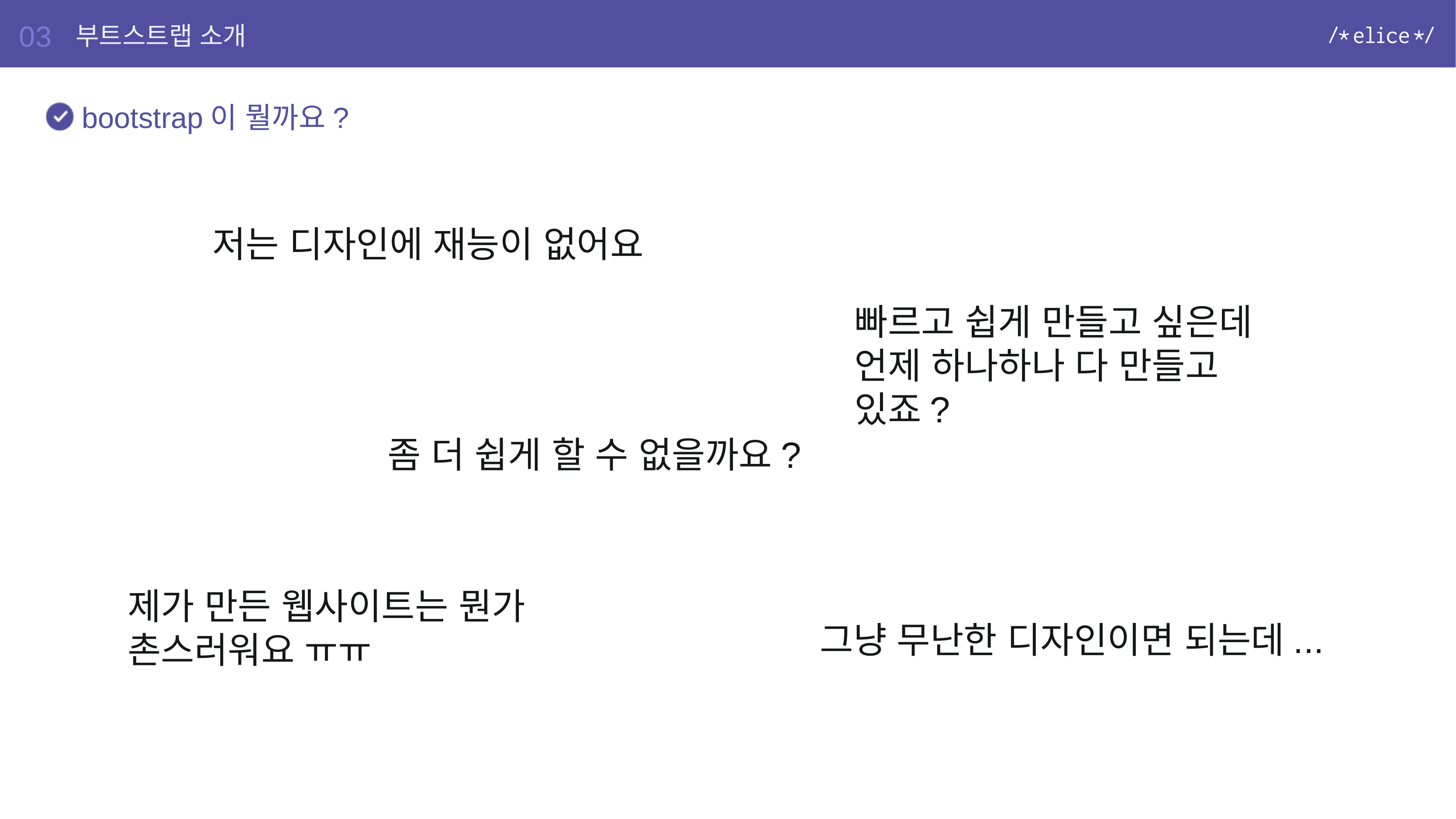

03
부트스트랩 소개
bootstrap이 뭘까요?
저는 디자인에 재능이 없어요
빠르고 쉽게 만들고 싶은데
언제 하나하나 다 만들고 있죠?
좀 더 쉽게 할 수 없을까요?
제가 만든 웹사이트는 뭔가 촌스러워요 ㅠㅠ
그냥 무난한 디자인이면 되는데...